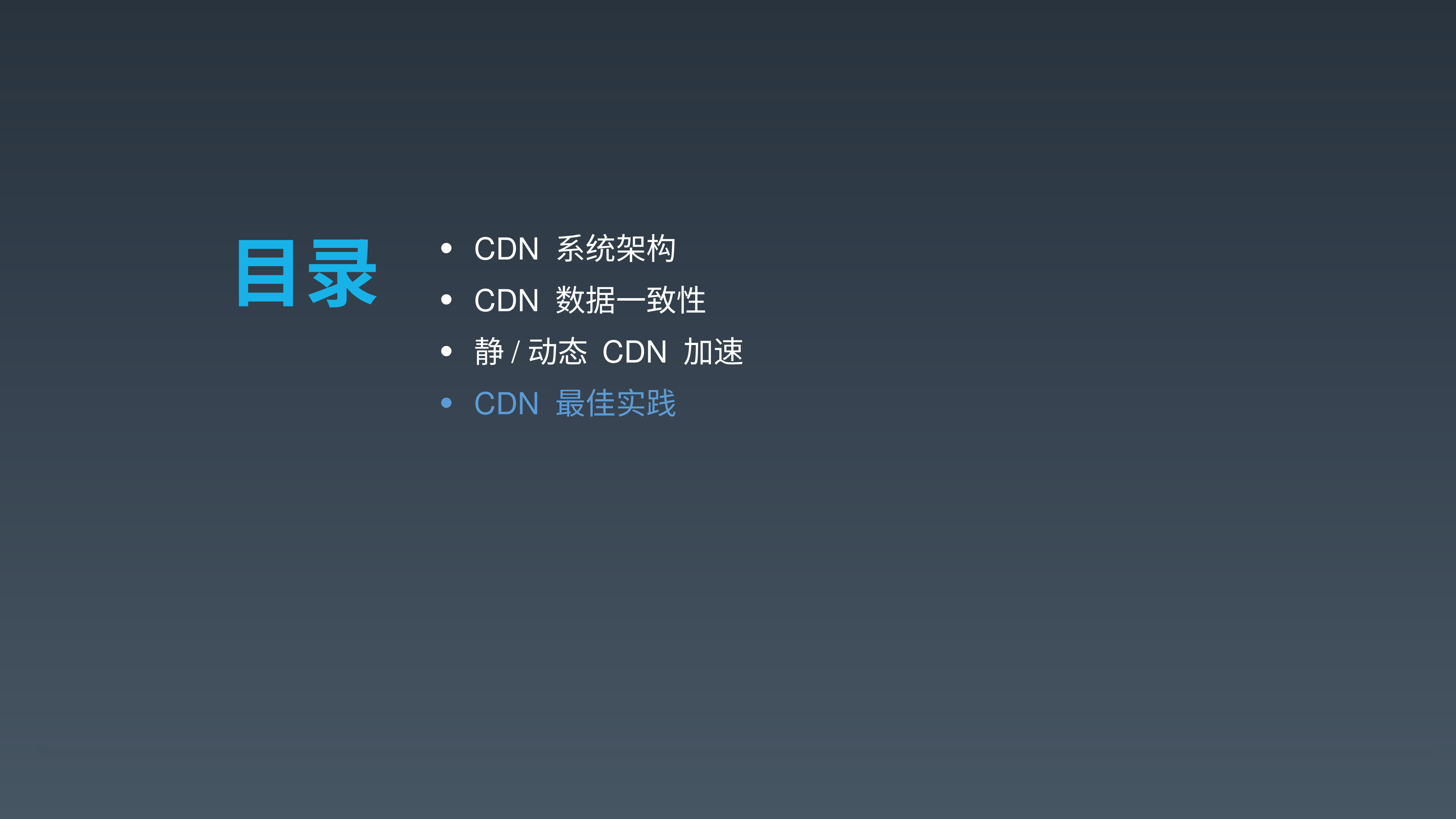

CDN 系统架构
CDN 数据一致性
静/动态 CDN 加速
CDN 最佳实践